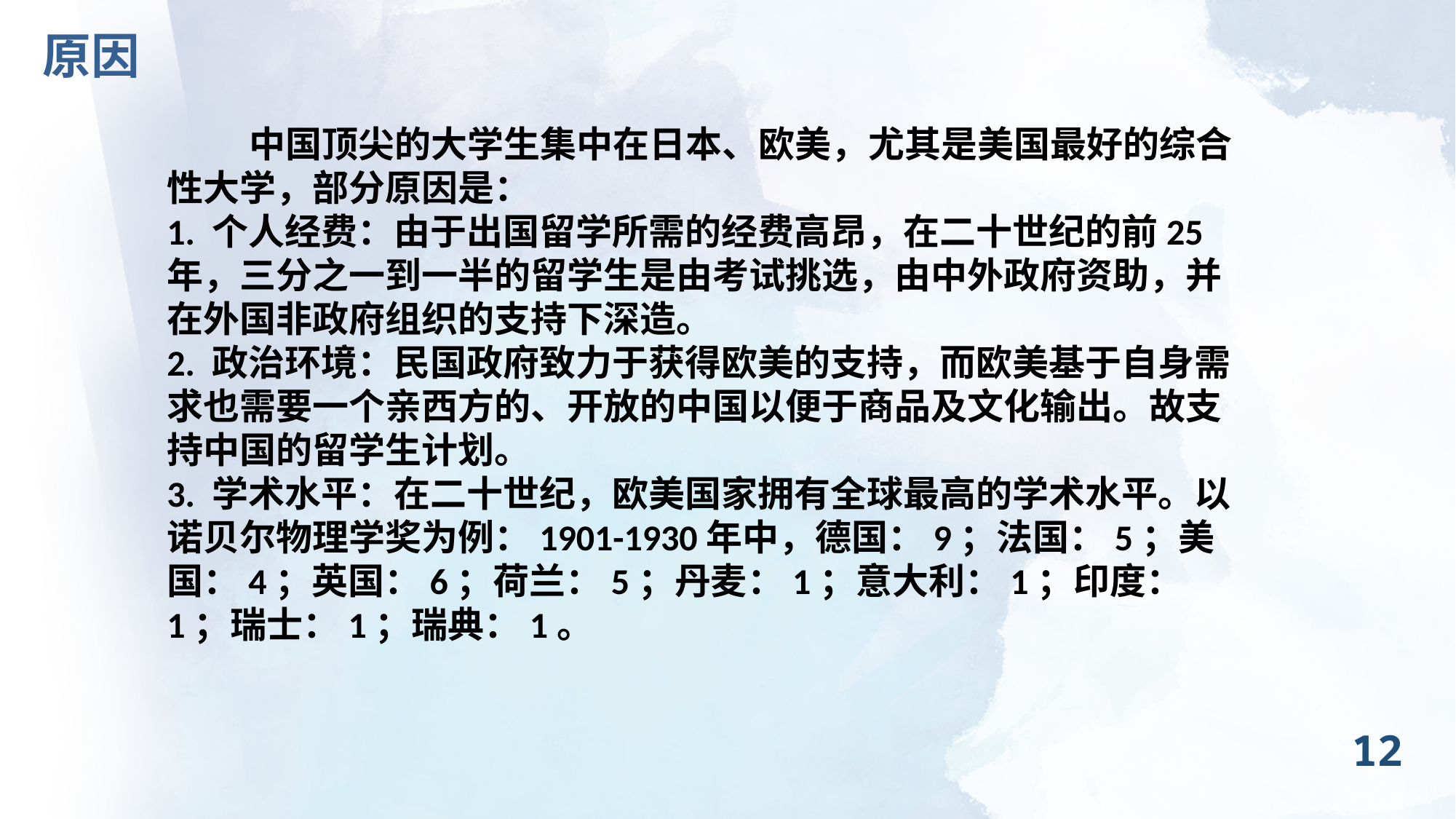

原因
         中国顶尖的大学生集中在日本、欧美，尤其是美国最好的综合性大学，部分原因是：
1. 个人经费：由于出国留学所需的经费高昂，在二十世纪的前25年，三分之一到一半的留学生是由考试挑选，由中外政府资助，并在外国非政府组织的支持下深造。
2. 政治环境：民国政府致力于获得欧美的支持，而欧美基于自身需求也需要一个亲西方的、开放的中国以便于商品及文化输出。故支持中国的留学生计划。
3. 学术水平：在二十世纪，欧美国家拥有全球最高的学术水平。以诺贝尔物理学奖为例：1901-1930年中，德国：9；法国：5；美国：4；英国：6；荷兰：5；丹麦：1；意大利：1；印度：1；瑞士：1；瑞典：1。
12